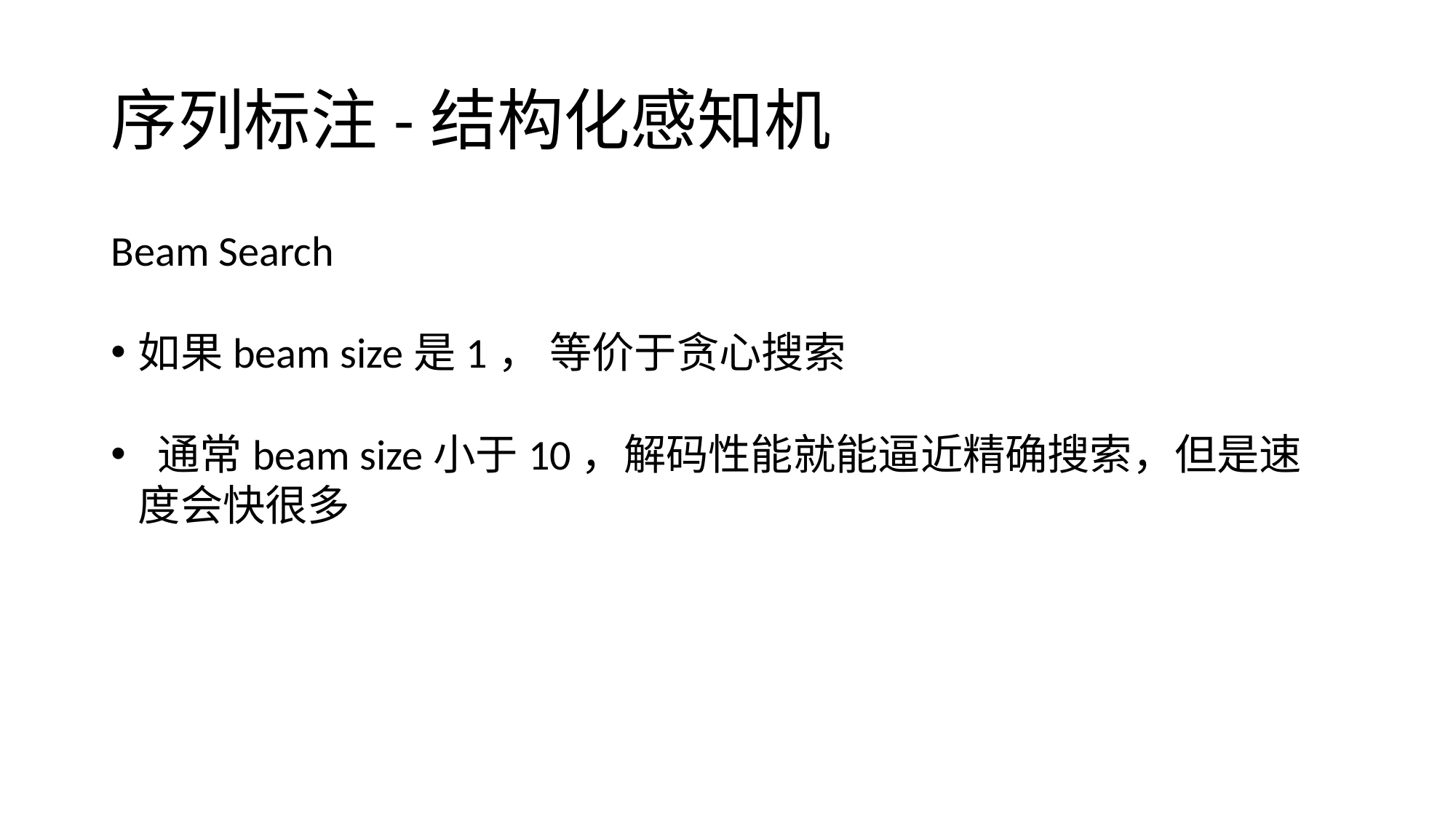

# 序列标注-结构化感知机
Beam Search

如果beam size是1， 等价于贪心搜索

 通常beam size小于10，解码性能就能逼近精确搜索，但是速度会快很多